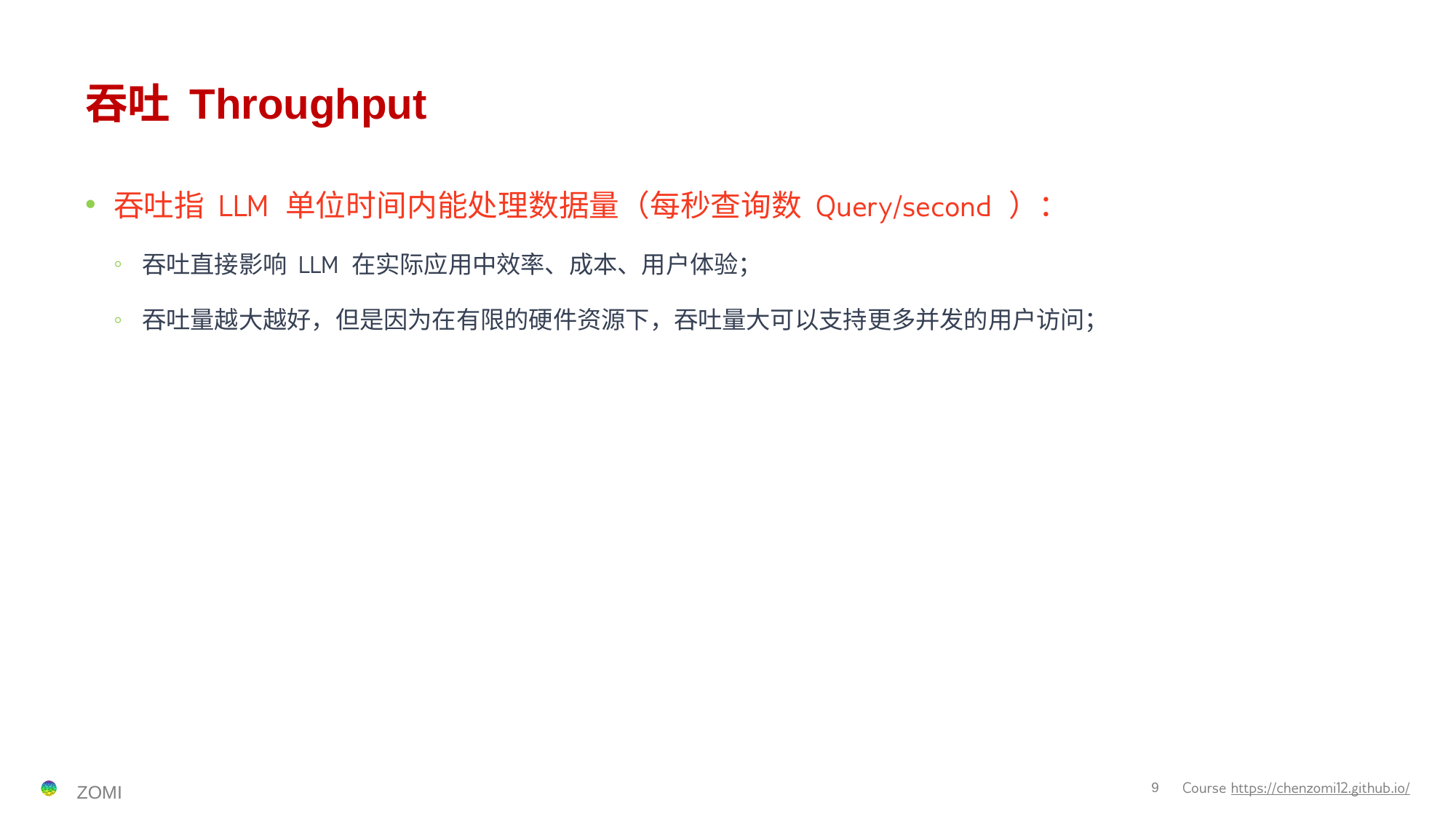

# 吞吐 Throughput
吞吐指 LLM 单位时间内能处理数据量（每秒查询数 Query/second ）：
吞吐直接影响 LLM 在实际应用中效率、成本、用户体验；
吞吐量越大越好，但是因为在有限的硬件资源下，吞吐量大可以支持更多并发的用户访问；